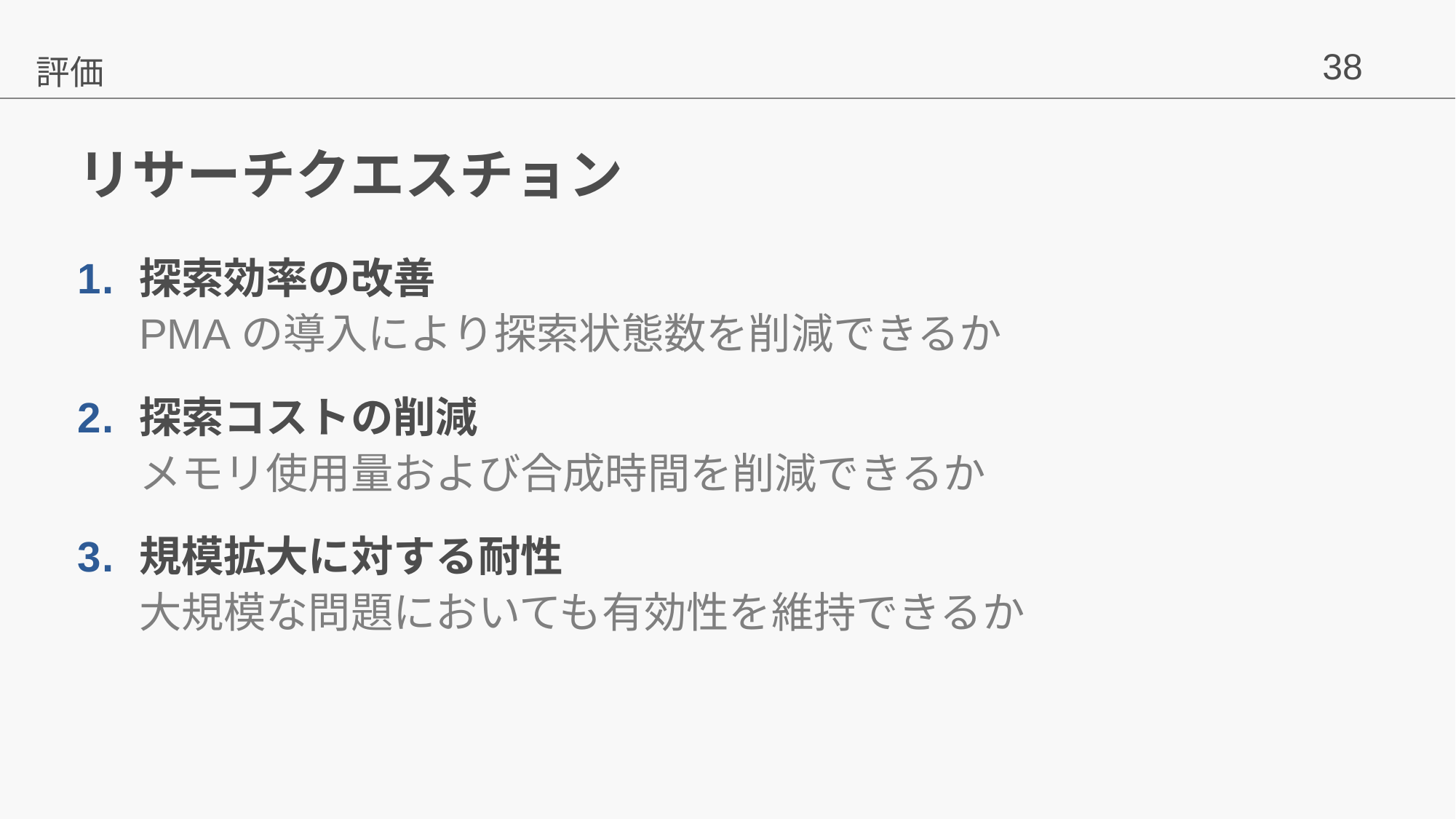

評価
# リサーチクエスチョン
探索効率の改善
PMAの導入により探索状態数を削減できるか
探索コストの削減
メモリ使用量および合成時間を削減できるか
規模拡大に対する耐性
大規模な問題においても有効性を維持できるか